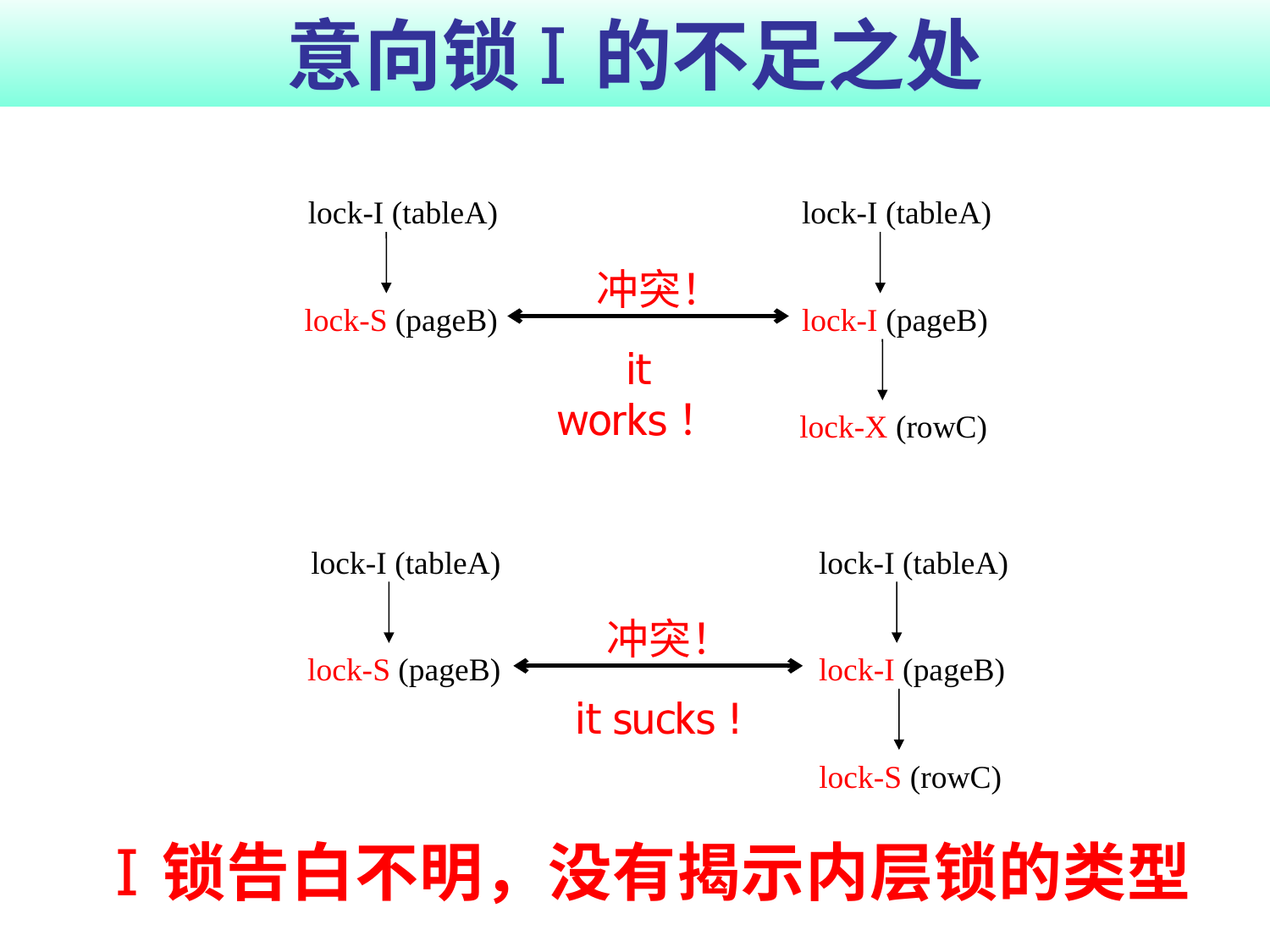

# 意向锁I的不足之处
lock-I (tableA)

lock-S (pageB)
lock-I (tableA)

lock-I (pageB)

lock-X (rowC)
冲突！
it works！
lock-I (tableA)

lock-S (pageB)
lock-I (tableA)

lock-I (pageB)

lock-S (rowC)
冲突！
it sucks !
I锁告白不明，没有揭示内层锁的类型